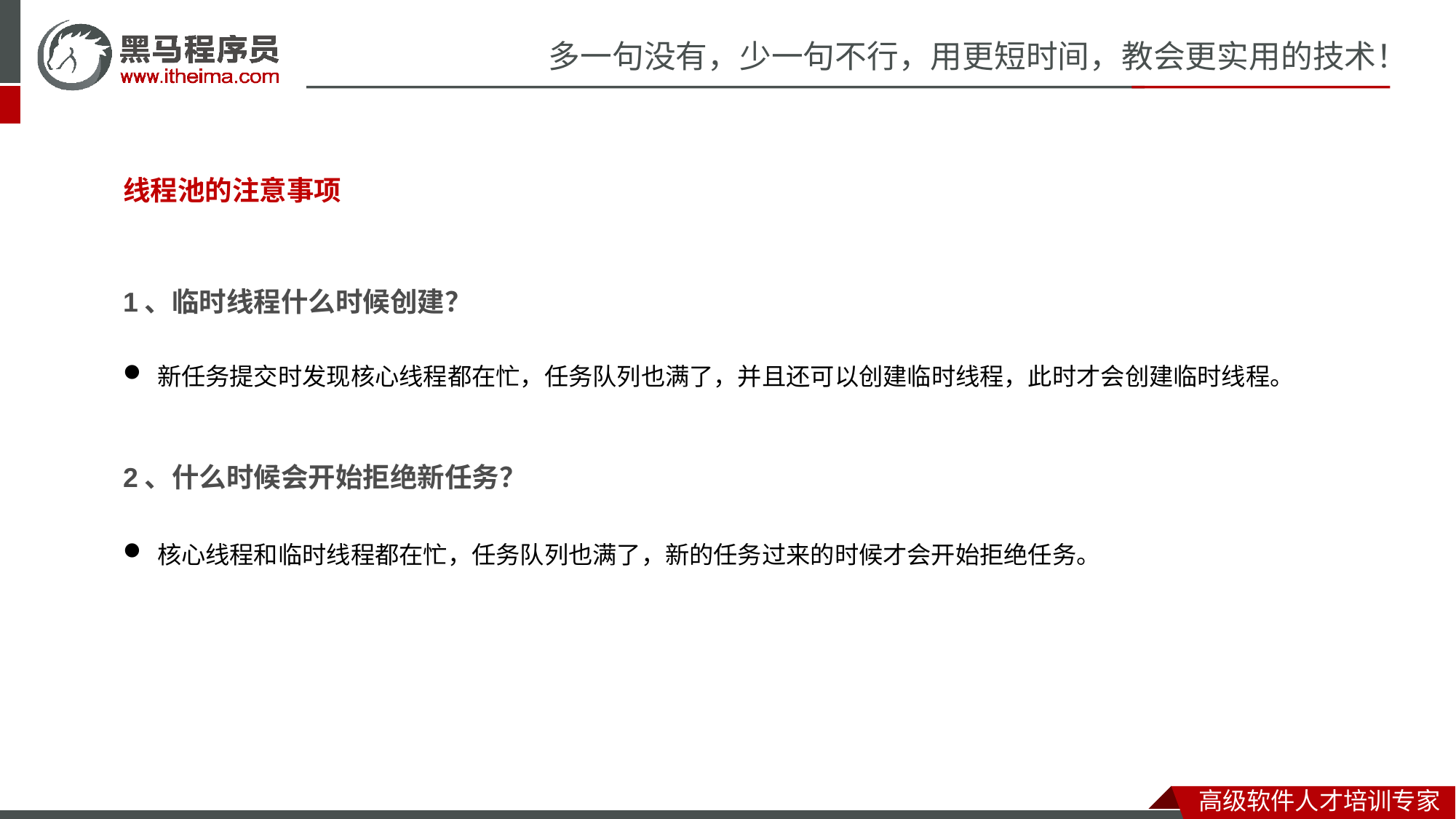

线程池的注意事项
1、临时线程什么时候创建？
新任务提交时发现核心线程都在忙，任务队列也满了，并且还可以创建临时线程，此时才会创建临时线程。
2、什么时候会开始拒绝新任务？
核心线程和临时线程都在忙，任务队列也满了，新的任务过来的时候才会开始拒绝任务。